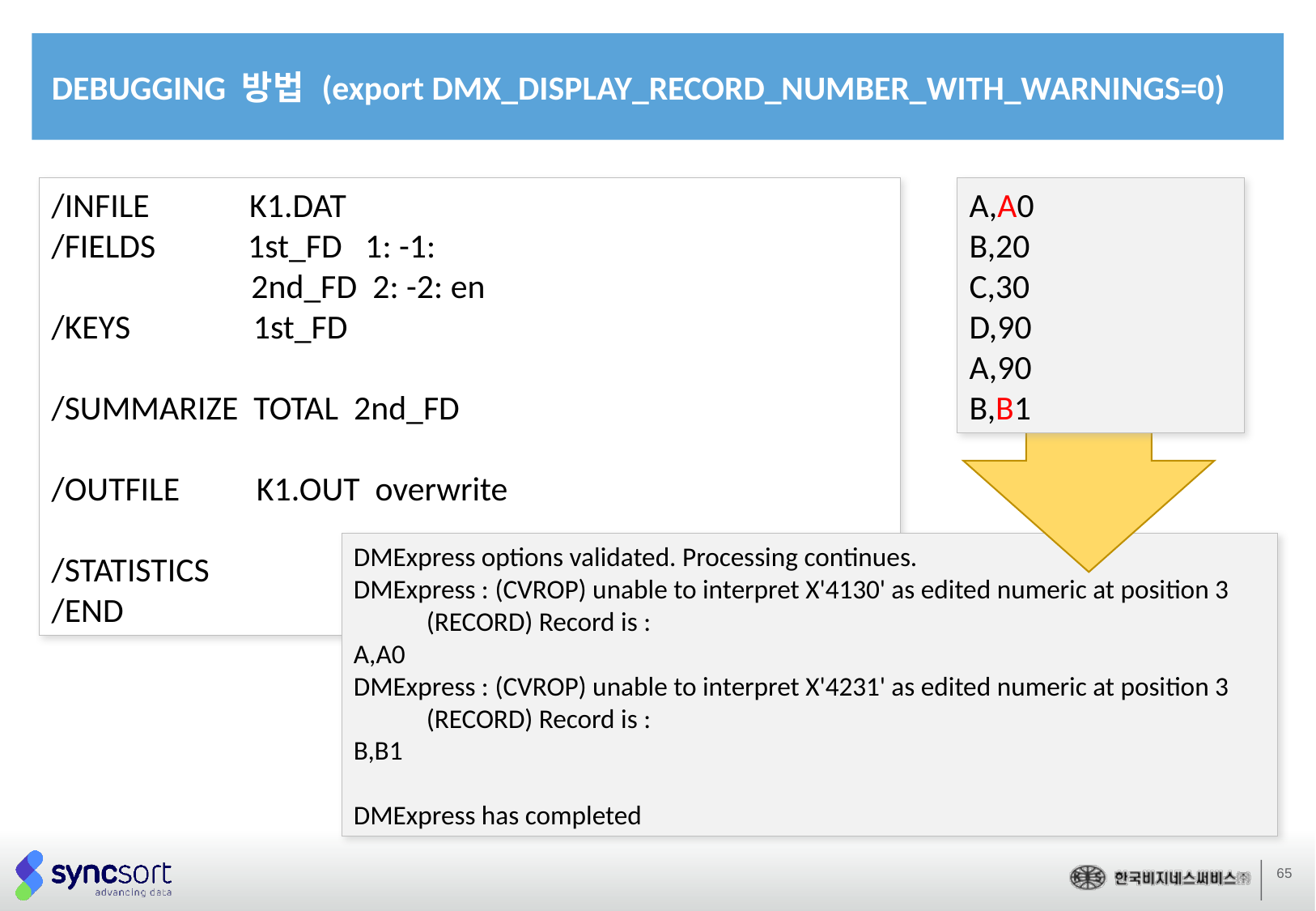

DEBUGGING 방법 (export DMX_DISPLAY_RECORD_NUMBER_WITH_WARNINGS=0)
/INFILE             K1.DAT
/FIELDS            1st_FD   1: -1:
                          2nd_FD  2: -2: en
/KEYS                1st_FD

/SUMMARIZE  TOTAL  2nd_FD

/OUTFILE          K1.OUT  overwrite

/STATISTICS
/END
A,A0
B,20
C,30
D,90
A,90
B,B1

DMExpress options validated. Processing continues.
DMExpress : (CVROP) unable to interpret X'4130' as edited numeric at position 3
            (RECORD) Record is :
A,A0
DMExpress : (CVROP) unable to interpret X'4231' as edited numeric at position 3
            (RECORD) Record is :
B,B1

DMExpress has completed